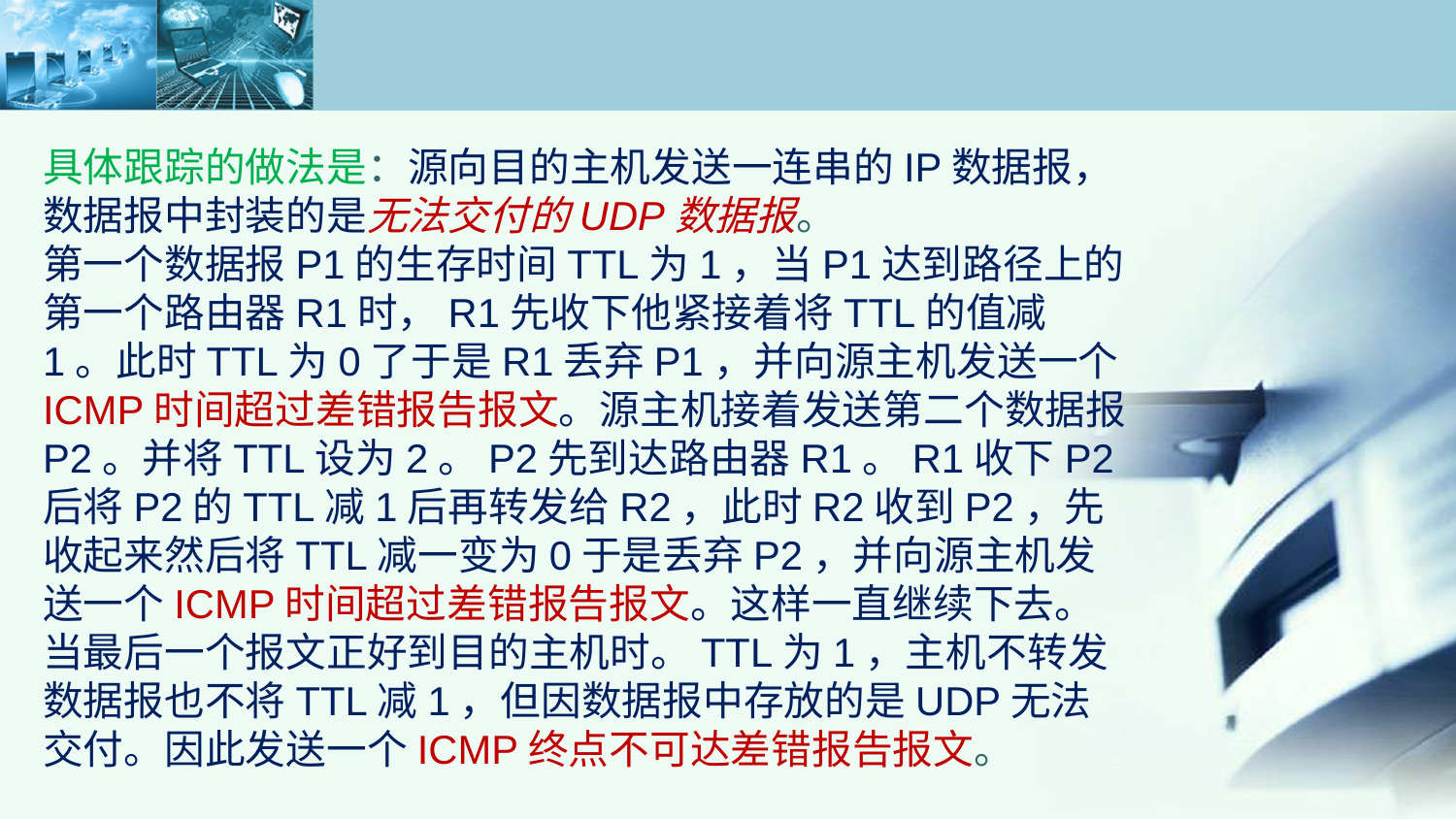

具体跟踪的做法是：源向目的主机发送一连串的IP数据报，数据报中封装的是无法交付的UDP数据报。
第一个数据报P1的生存时间TTL为1，当P1达到路径上的第一个路由器R1时，R1先收下他紧接着将TTL的值减1。此时TTL为0了于是R1丢弃P1，并向源主机发送一个ICMP时间超过差错报告报文。源主机接着发送第二个数据报P2。并将TTL设为2。P2先到达路由器R1。R1收下P2后将P2的TTL减1后再转发给R2，此时R2收到P2，先收起来然后将TTL减一变为0于是丢弃P2，并向源主机发送一个ICMP时间超过差错报告报文。这样一直继续下去。当最后一个报文正好到目的主机时。TTL为1，主机不转发数据报也不将TTL减1，但因数据报中存放的是UDP无法交付。因此发送一个ICMP终点不可达差错报告报文。